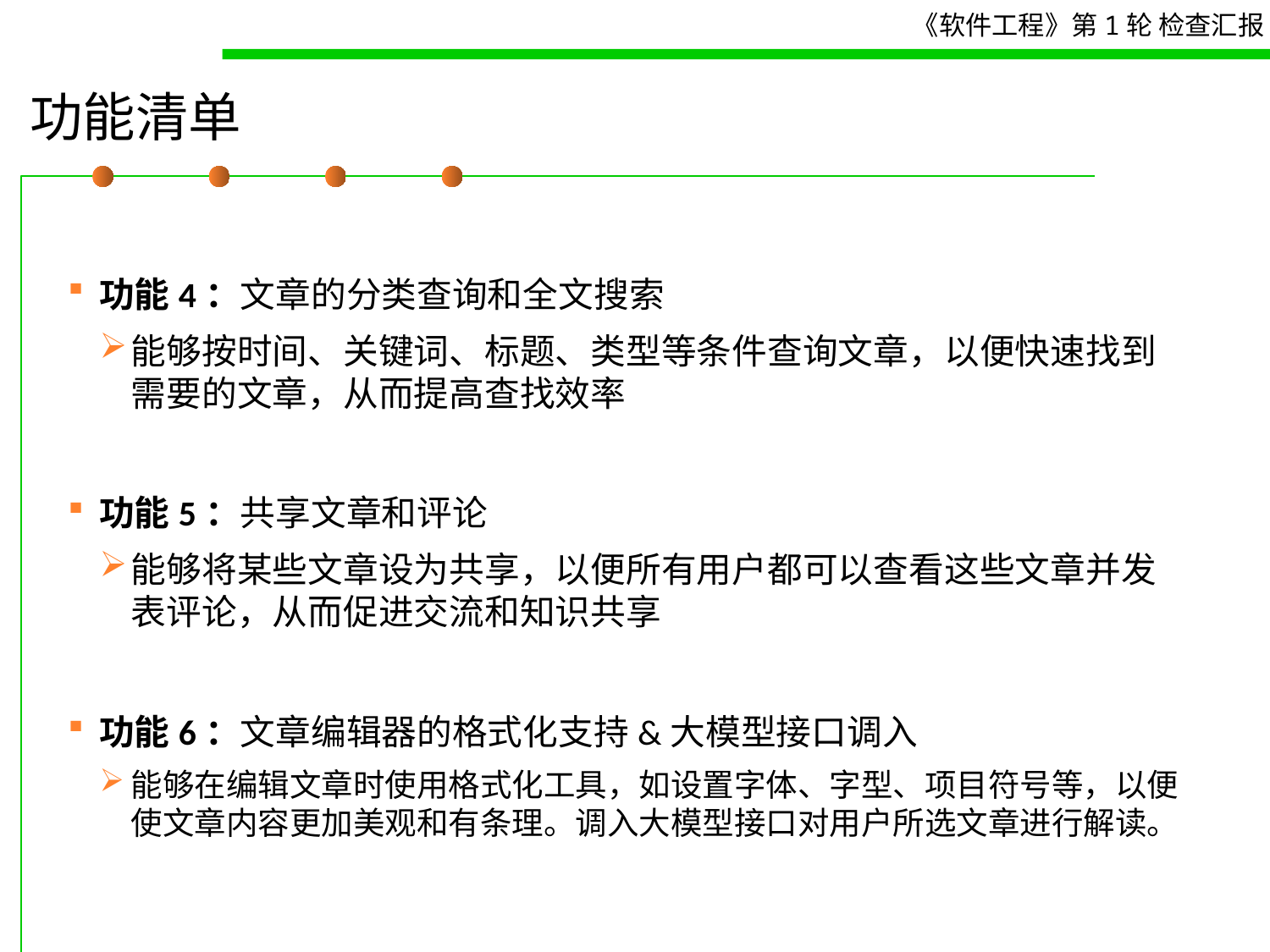

# 功能清单

功能4：文章的分类查询和全文搜索
能够按时间、关键词、标题、类型等条件查询文章，以便快速找到需要的文章，从而提高查找效率

功能5：共享文章和评论
能够将某些文章设为共享，以便所有用户都可以查看这些文章并发表评论，从而促进交流和知识共享

功能6：文章编辑器的格式化支持&大模型接口调入
能够在编辑文章时使用格式化工具，如设置字体、字型、项目符号等，以便使文章内容更加美观和有条理。调入大模型接口对用户所选文章进行解读。